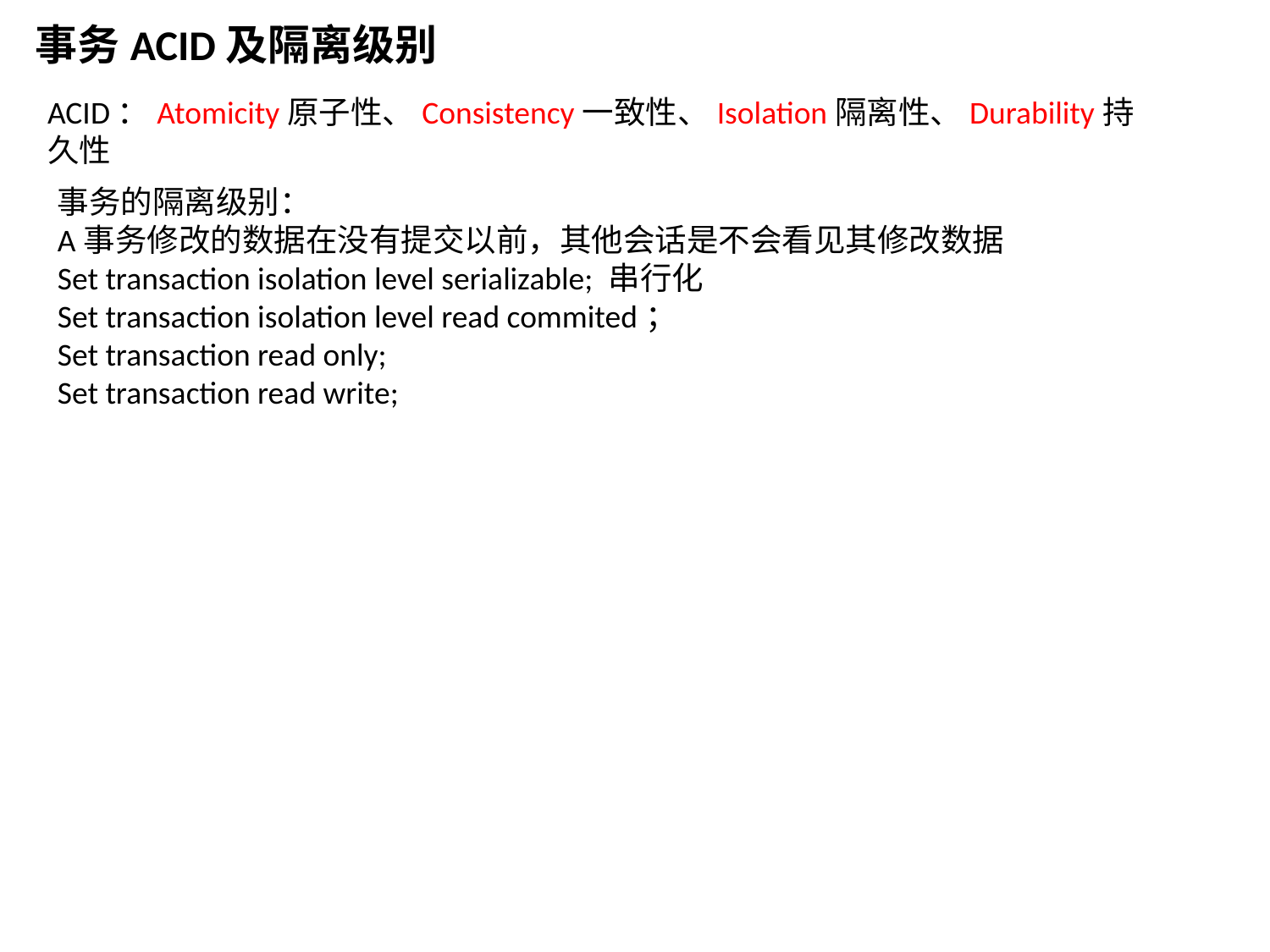

事务ACID及隔离级别
ACID：Atomicity原子性、Consistency一致性、Isolation隔离性、Durability持久性
事务的隔离级别：
A事务修改的数据在没有提交以前，其他会话是不会看见其修改数据
Set transaction isolation level serializable; 串行化
Set transaction isolation level read commited；
Set transaction read only;
Set transaction read write;